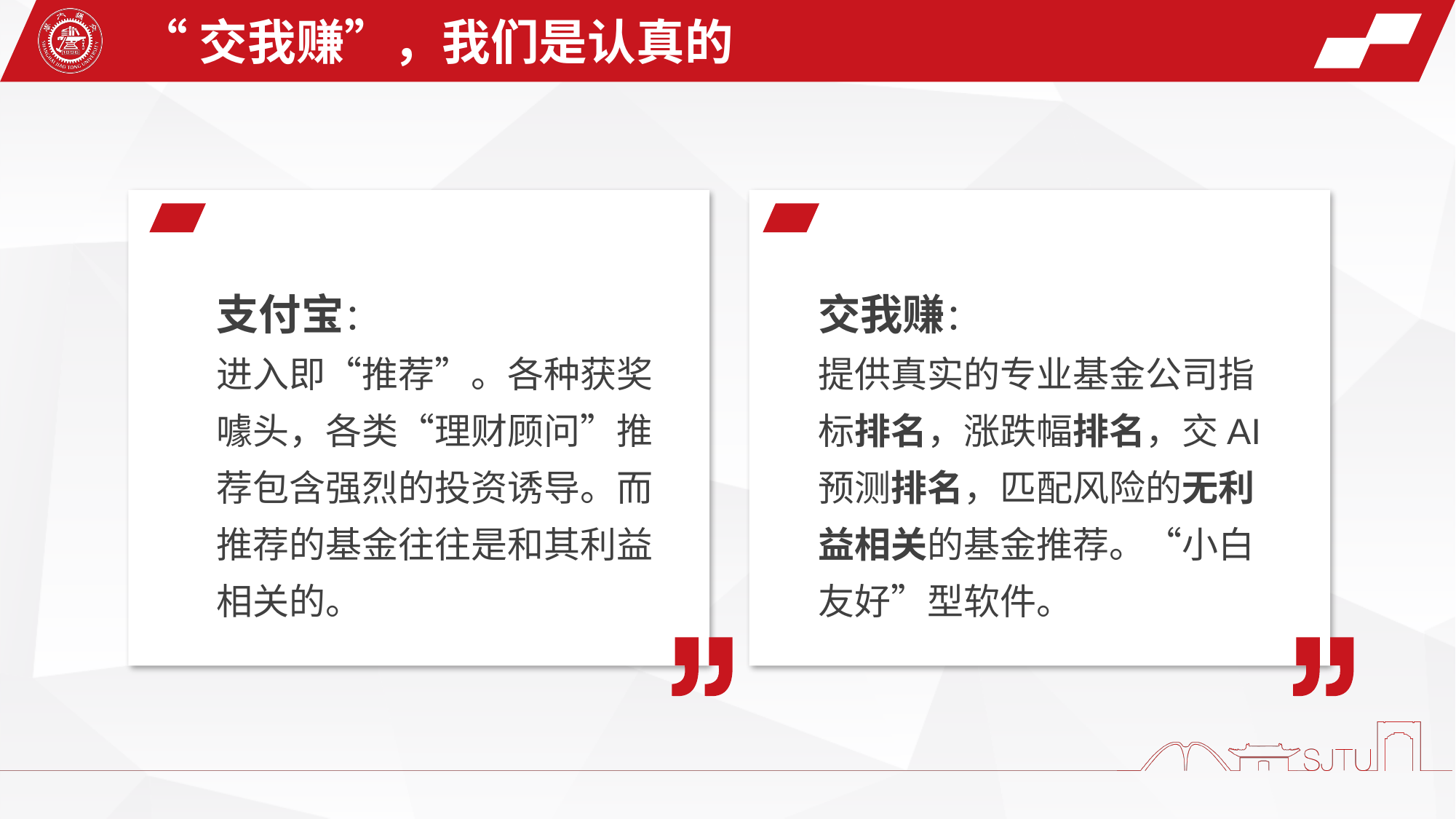

“交我赚”，我们是认真的

支付宝：
进入即“推荐”。各种获奖噱头，各类“理财顾问”推荐包含强烈的投资诱导。而推荐的基金往往是和其利益相关的。
交我赚：
提供真实的专业基金公司指标排名，涨跌幅排名，交AI预测排名，匹配风险的无利益相关的基金推荐。“小白友好”型软件。